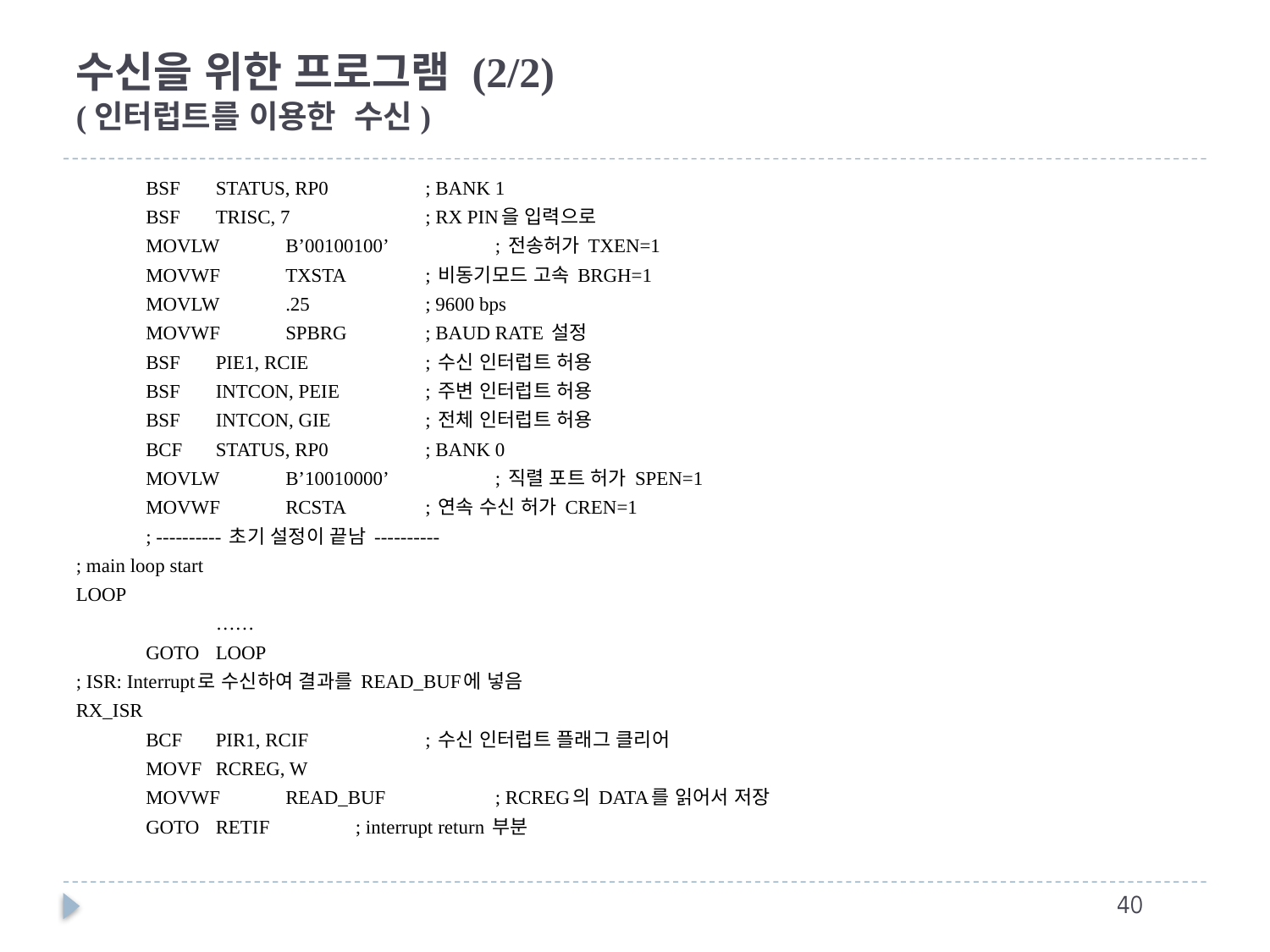

# 수신을 위한 프로그램 (2/2) (인터럽트를 이용한  수신)
	BSF	STATUS, RP0		; BANK 1
	BSF	TRISC, 7		; RX PIN을 입력으로
	MOVLW	B’00100100’		; 전송허가 TXEN=1
	MOVWF	TXSTA		; 비동기모드 고속 BRGH=1
	MOVLW	.25		; 9600 bps
	MOVWF	SPBRG		; BAUD RATE 설정
	BSF	PIE1, RCIE		; 수신 인터럽트 허용
	BSF	INTCON, PEIE		; 주변 인터럽트 허용
	BSF	INTCON, GIE		; 전체 인터럽트 허용
	BCF	STATUS, RP0		; BANK 0
	MOVLW	B’10010000’		; 직렬 포트 허가 SPEN=1
	MOVWF	RCSTA		; 연속 수신 허가 CREN=1
	; ---------- 초기 설정이 끝남 ----------
; main loop start
LOOP
		……
	GOTO	LOOP
; ISR: Interrupt로 수신하여 결과를 READ_BUF에 넣음
RX_ISR
	BCF	PIR1, RCIF		; 수신 인터럽트 플래그 클리어
	MOVF	RCREG, W
	MOVWF	READ_BUF		; RCREG의 DATA를 읽어서 저장
	GOTO	RETIF		; interrupt return 부분
40